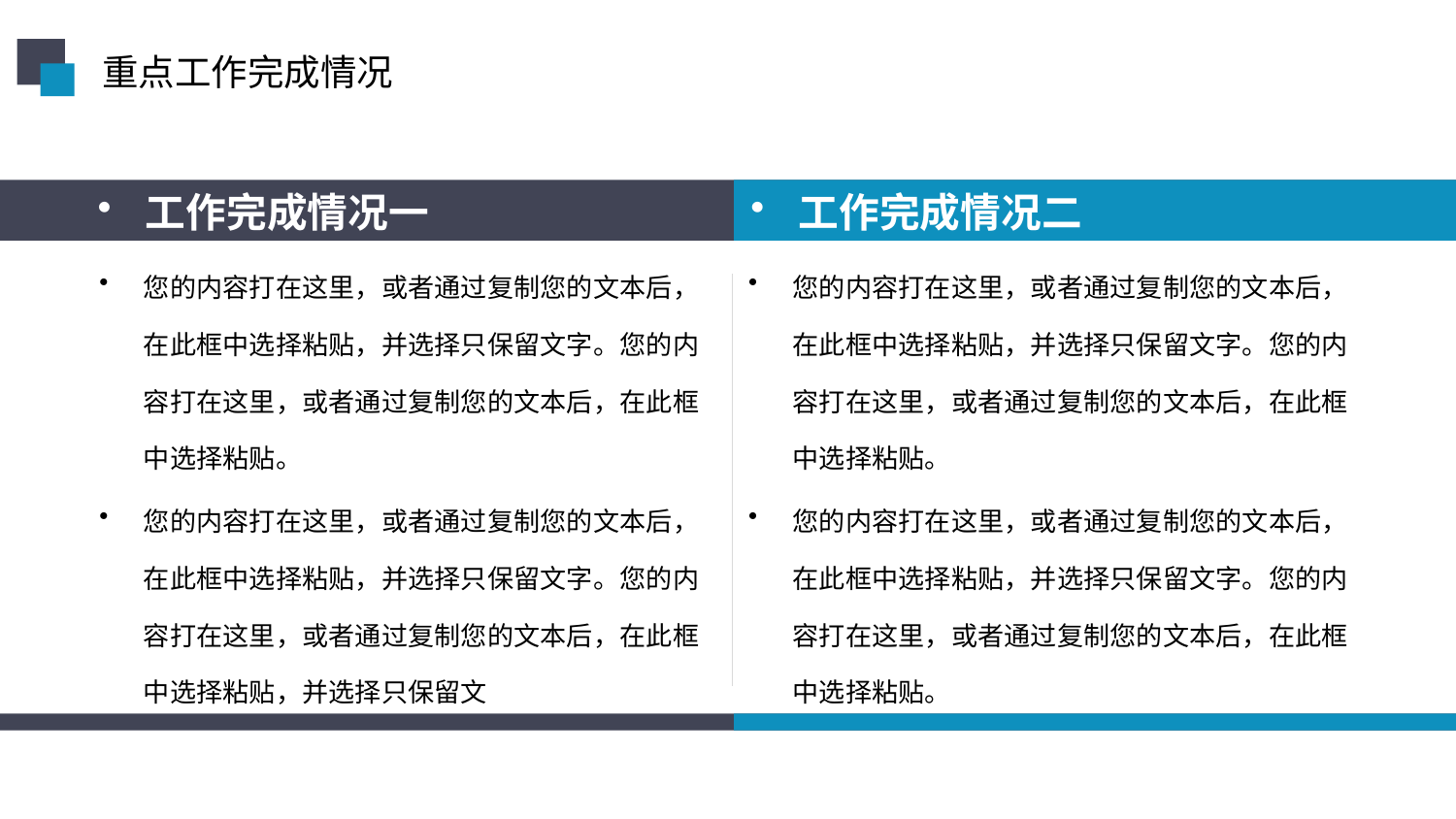

重点工作完成情况

工作完成情况二
工作完成情况一
您的内容打在这里，或者通过复制您的文本后，在此框中选择粘贴，并选择只保留文字。您的内容打在这里，或者通过复制您的文本后，在此框中选择粘贴。
您的内容打在这里，或者通过复制您的文本后，在此框中选择粘贴，并选择只保留文字。您的内容打在这里，或者通过复制您的文本后，在此框中选择粘贴，并选择只保留文
您的内容打在这里，或者通过复制您的文本后，在此框中选择粘贴，并选择只保留文字。您的内容打在这里，或者通过复制您的文本后，在此框中选择粘贴。
您的内容打在这里，或者通过复制您的文本后，在此框中选择粘贴，并选择只保留文字。您的内容打在这里，或者通过复制您的文本后，在此框中选择粘贴。